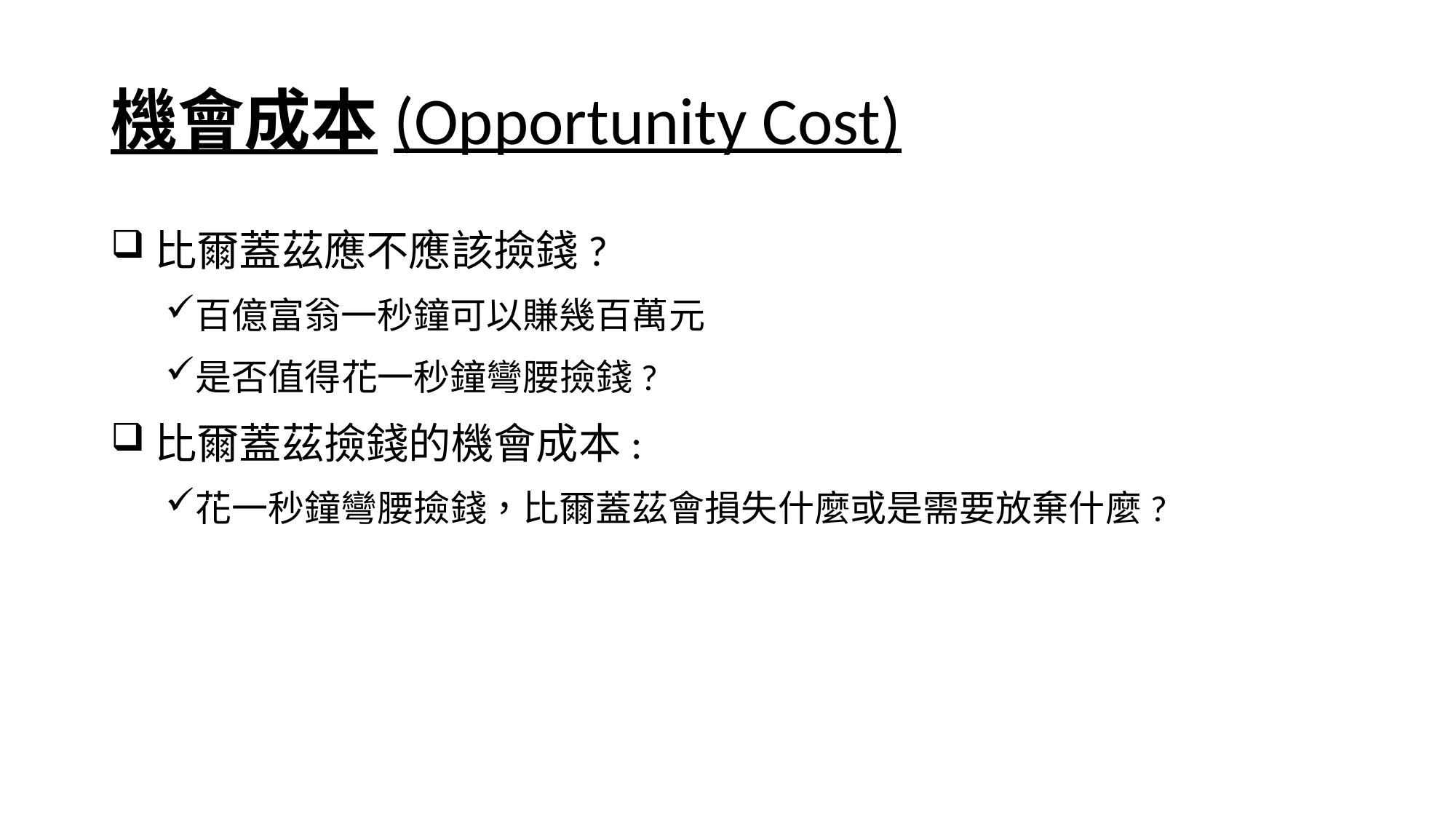

# 機會成本(Opportunity Cost)
比爾蓋茲應不應該撿錢?
百億富翁一秒鐘可以賺幾百萬元
是否值得花一秒鐘彎腰撿錢?
比爾蓋茲撿錢的機會成本:
花一秒鐘彎腰撿錢，比爾蓋茲會損失什麼或是需要放棄什麼?